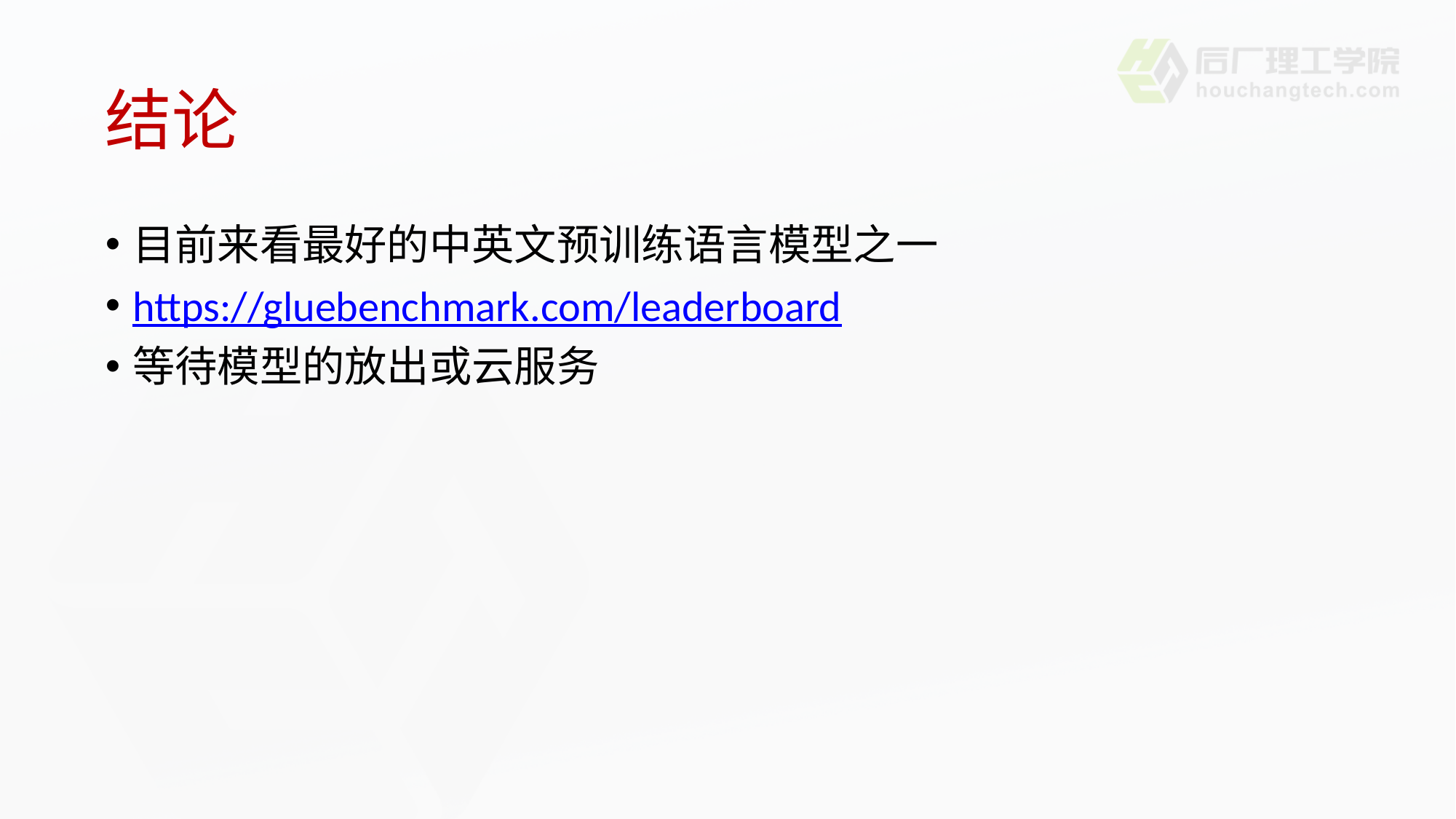

# 结论
目前来看最好的中英文预训练语言模型之一
https://gluebenchmark.com/leaderboard
等待模型的放出或云服务